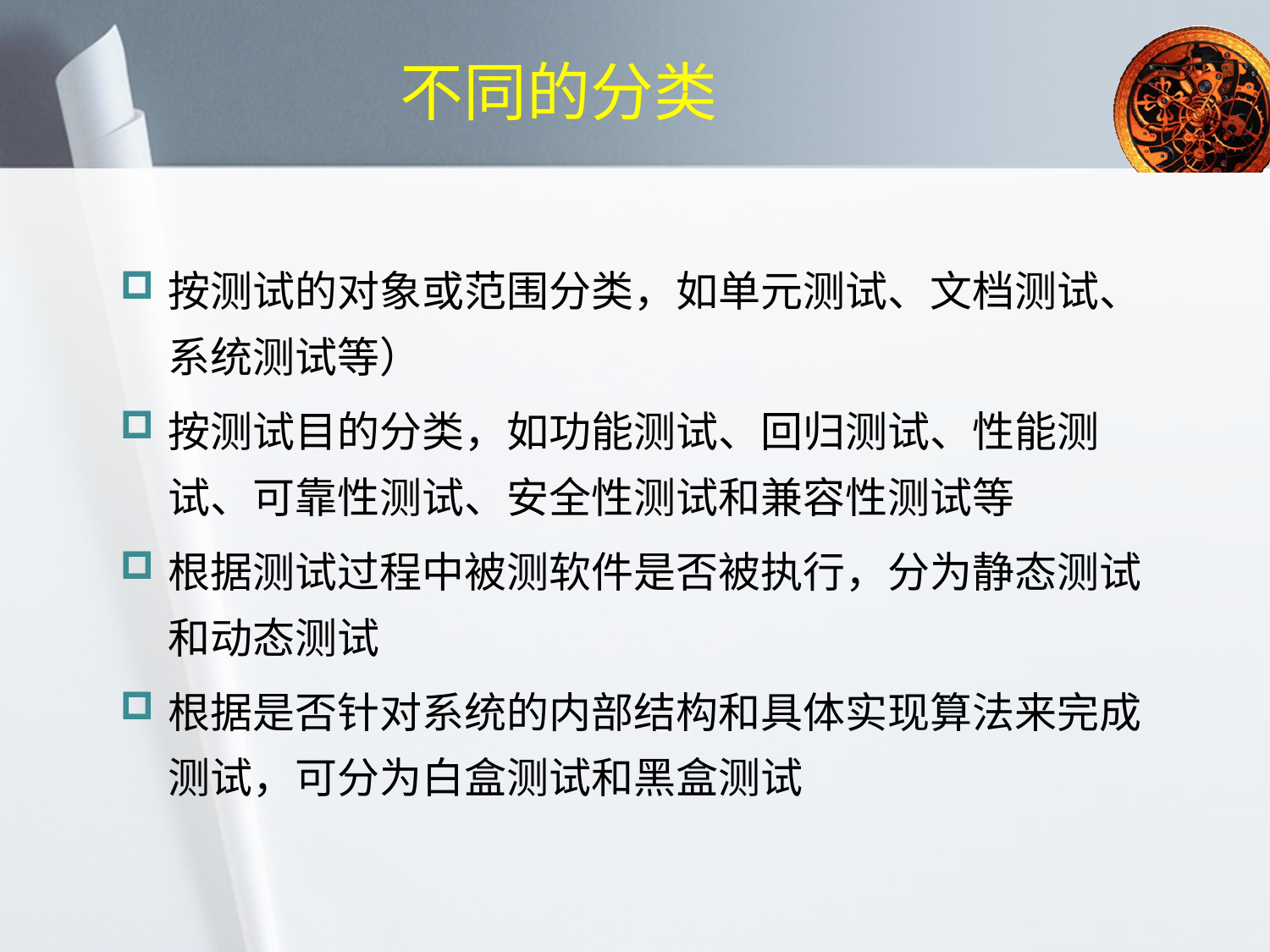

# 不同的分类
按测试的对象或范围分类，如单元测试、文档测试、系统测试等）
按测试目的分类，如功能测试、回归测试、性能测试、可靠性测试、安全性测试和兼容性测试等
根据测试过程中被测软件是否被执行，分为静态测试和动态测试
根据是否针对系统的内部结构和具体实现算法来完成测试，可分为白盒测试和黑盒测试